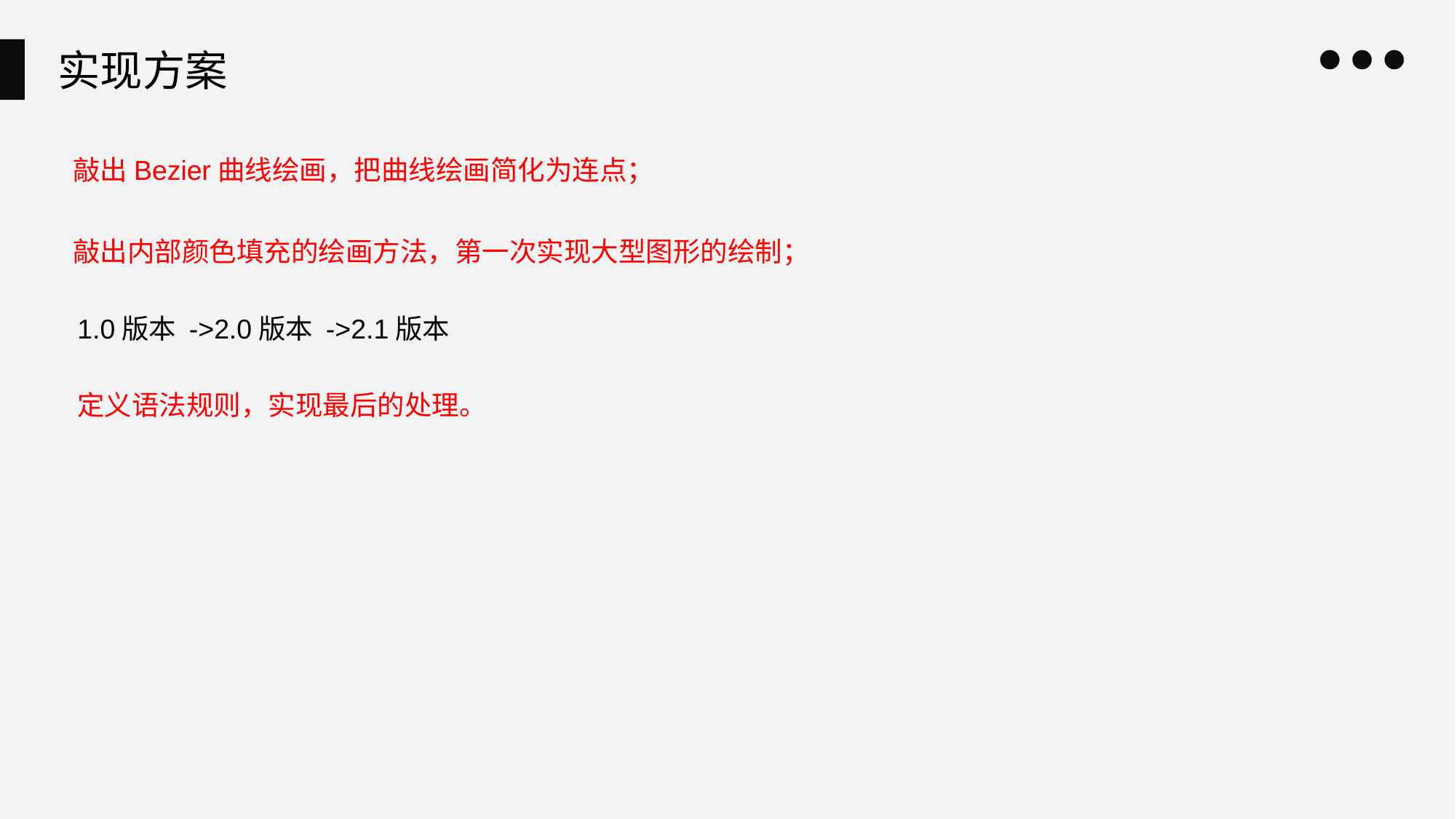

实现方案

敲出Bezier曲线绘画，把曲线绘画简化为连点；
敲出内部颜色填充的绘画方法，第一次实现大型图形的绘制；
1.0版本 ->2.0版本 ->2.1版本
定义语法规则，实现最后的处理。